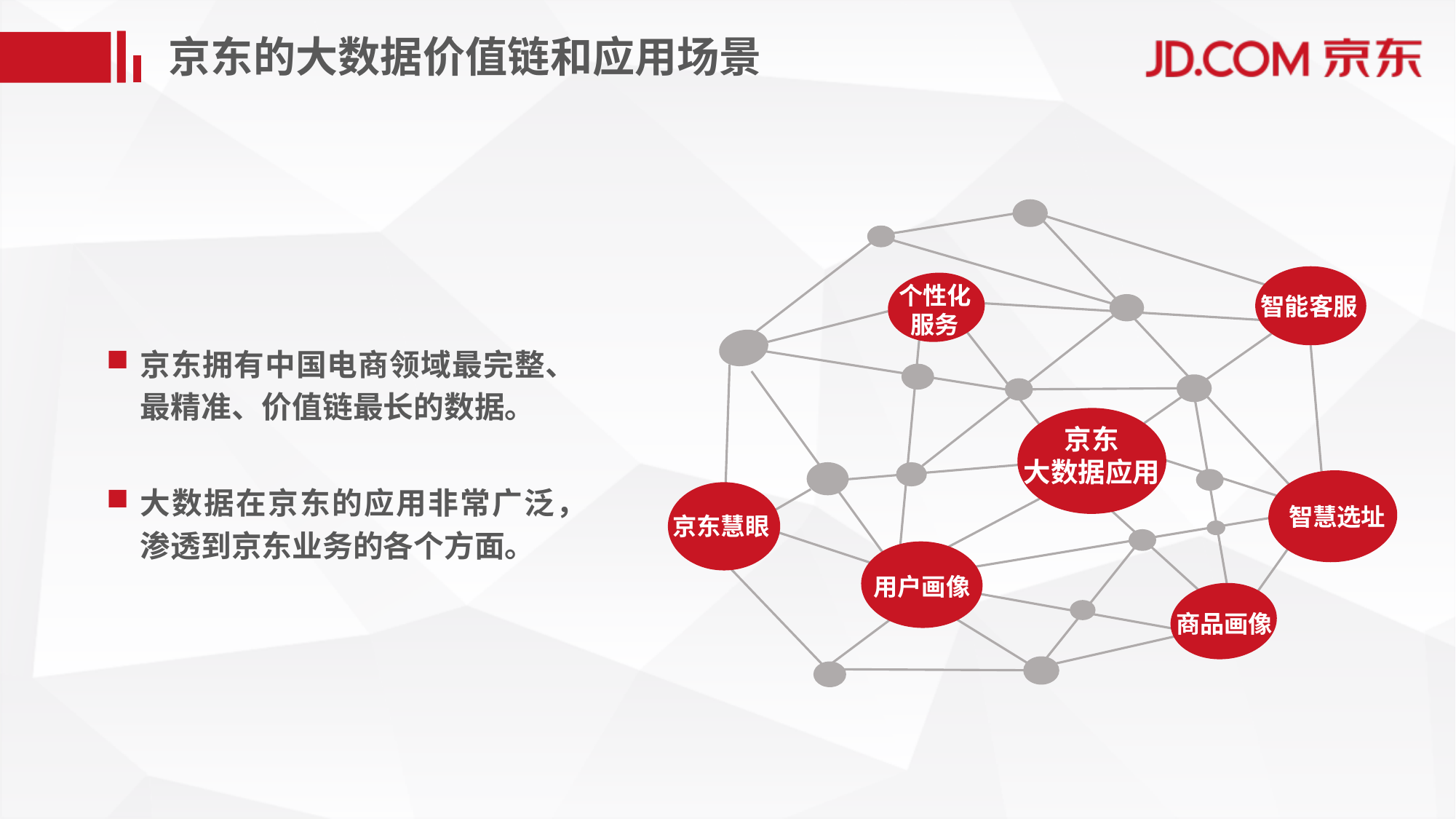

京东的大数据价值链和应用场景

智能客服

个性化
服务
京东拥有中国电商领域最完整、最精准、价值链最长的数据。

京东
大数据应用

智慧选址
大数据在京东的应用非常广泛，渗透到京东业务的各个方面。

京东慧眼

用户画像

商品画像